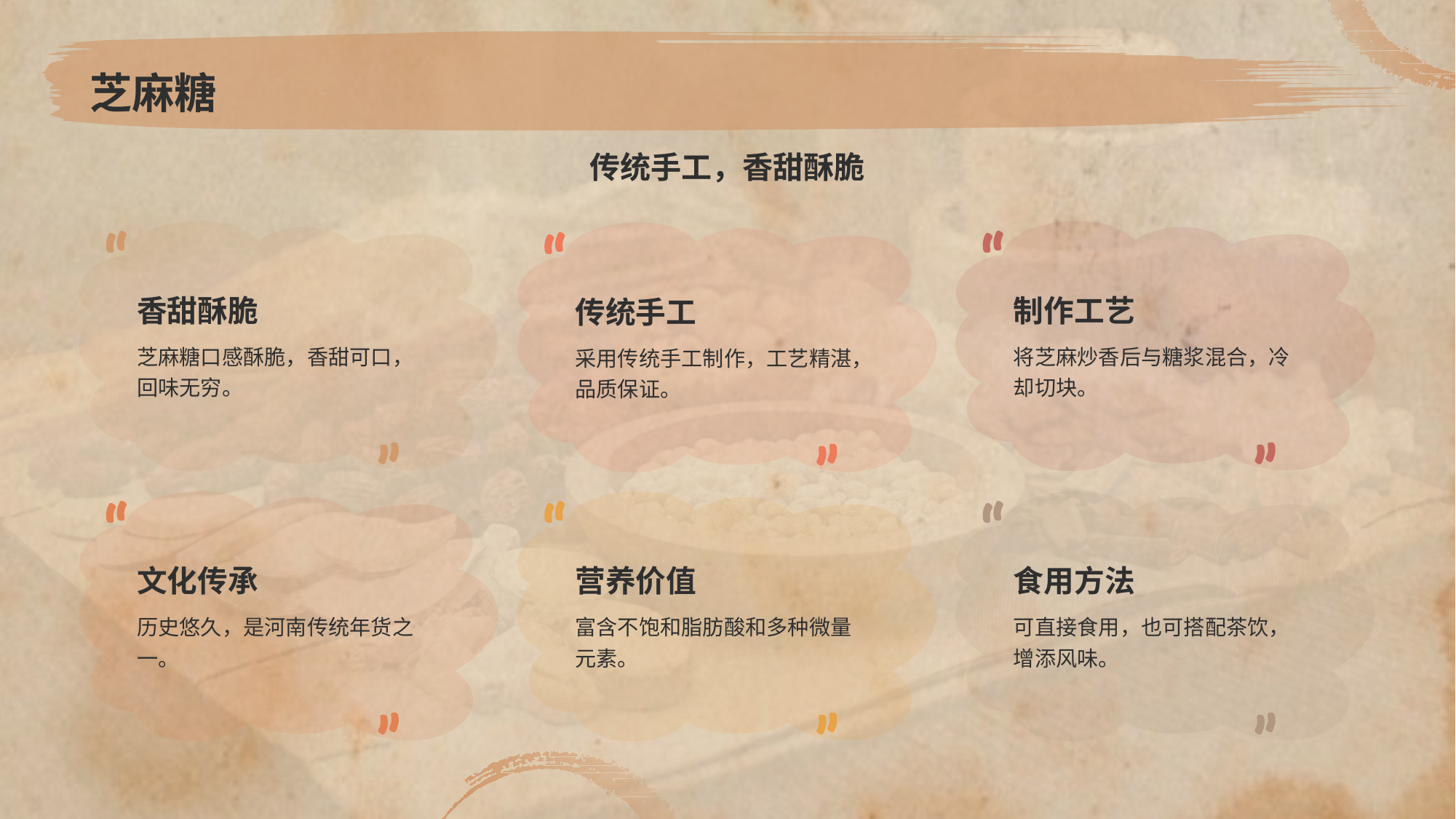

# 芝麻糖
传统手工，香甜酥脆

制作工艺
将芝麻炒香后与糖浆混合，冷却切块。

香甜酥脆
芝麻糖口感酥脆，香甜可口，回味无穷。

传统手工
采用传统手工制作，工艺精湛，品质保证。

文化传承
历史悠久，是河南传统年货之一。

营养价值
富含不饱和脂肪酸和多种微量元素。

食用方法
可直接食用，也可搭配茶饮，增添风味。